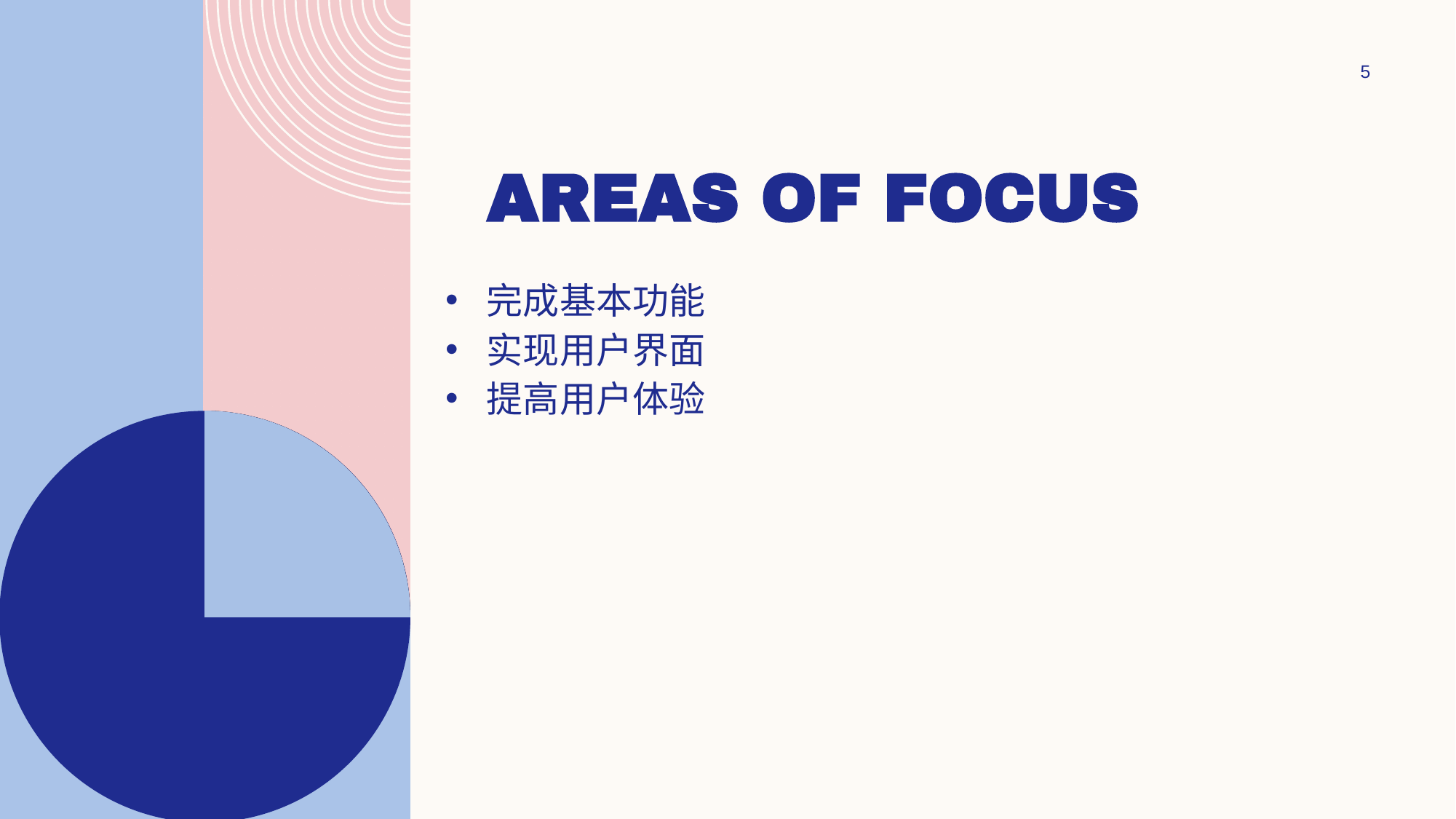

5
# AREAS OF FOCUS
完成基本功能
实现用户界面
提高用户体验